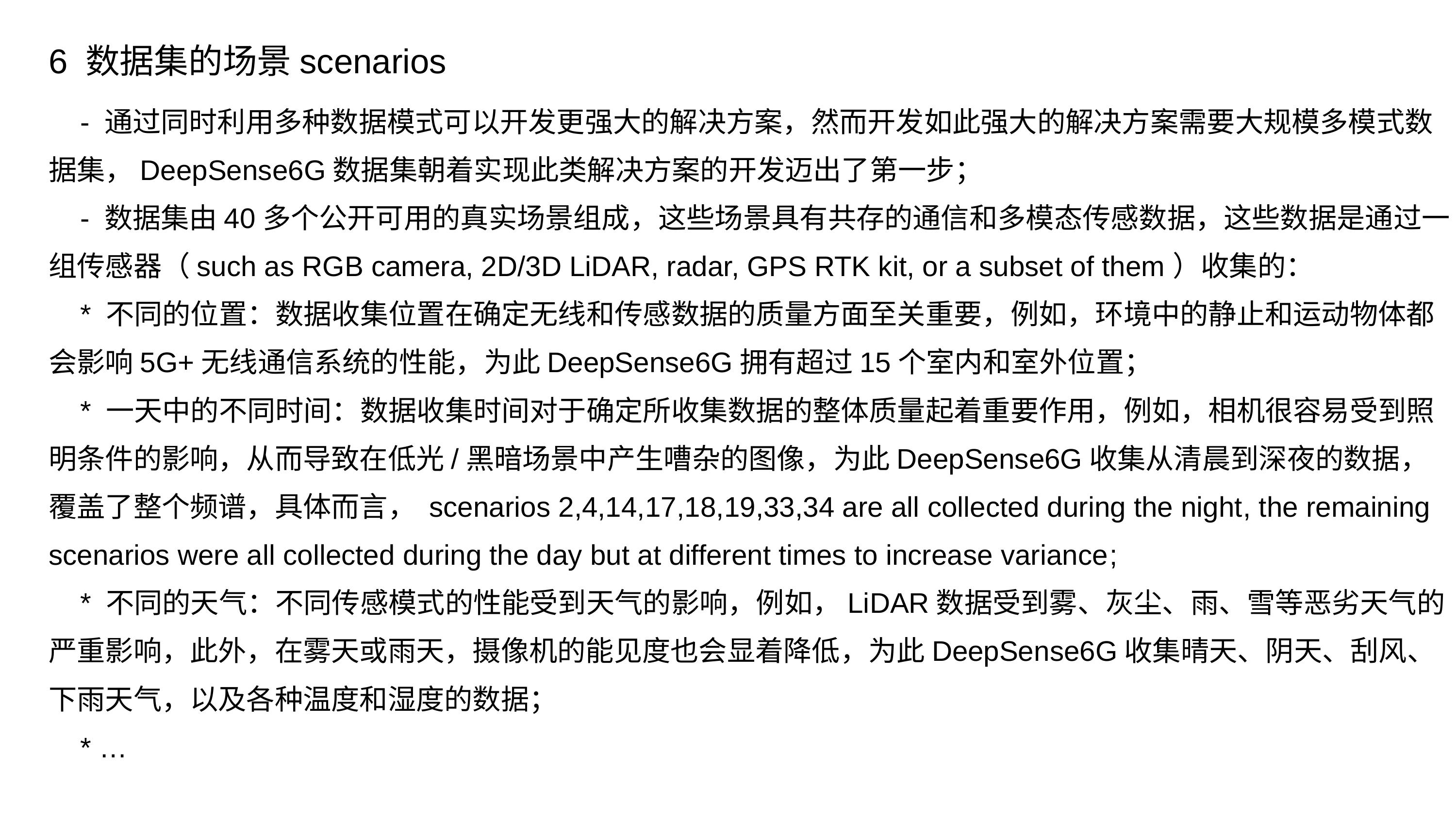

6 数据集的场景scenarios
    - 通过同时利用多种数据模式可以开发更强大的解决方案，然而开发如此强大的解决方案需要大规模多模式数据集，DeepSense6G数据集朝着实现此类解决方案的开发迈出了第一步；
    - 数据集由40多个公开可用的真实场景组成，这些场景具有共存的通信和多模态传感数据，这些数据是通过一组传感器（such as RGB camera, 2D/3D LiDAR, radar, GPS RTK kit, or a subset of them）收集的：
    * 不同的位置：数据收集位置在确定无线和传感数据的质量方面至关重要，例如，环境中的静止和运动物体都会影响5G+无线通信系统的性能，为此DeepSense6G拥有超过15个室内和室外位置；
    * 一天中的不同时间：数据收集时间对于确定所收集数据的整体质量起着重要作用，例如，相机很容易受到照明条件的影响，从而导致在低光/黑暗场景中产生嘈杂的图像，为此DeepSense6G收集从清晨到深夜的数据，覆盖了整个频谱，具体而言， scenarios 2,4,14,17,18,19,33,34 are all collected during the night, the remaining scenarios were all collected during the day but at different times to increase variance;
    * 不同的天气：不同传感模式的性能受到天气的影响，例如，LiDAR数据受到雾、灰尘、雨、雪等恶劣天气的严重影响，此外，在雾天或雨天，摄像机的能见度也会显着降低，为此DeepSense6G收集晴天、阴天、刮风、下雨天气，以及各种温度和湿度的数据；
    * …